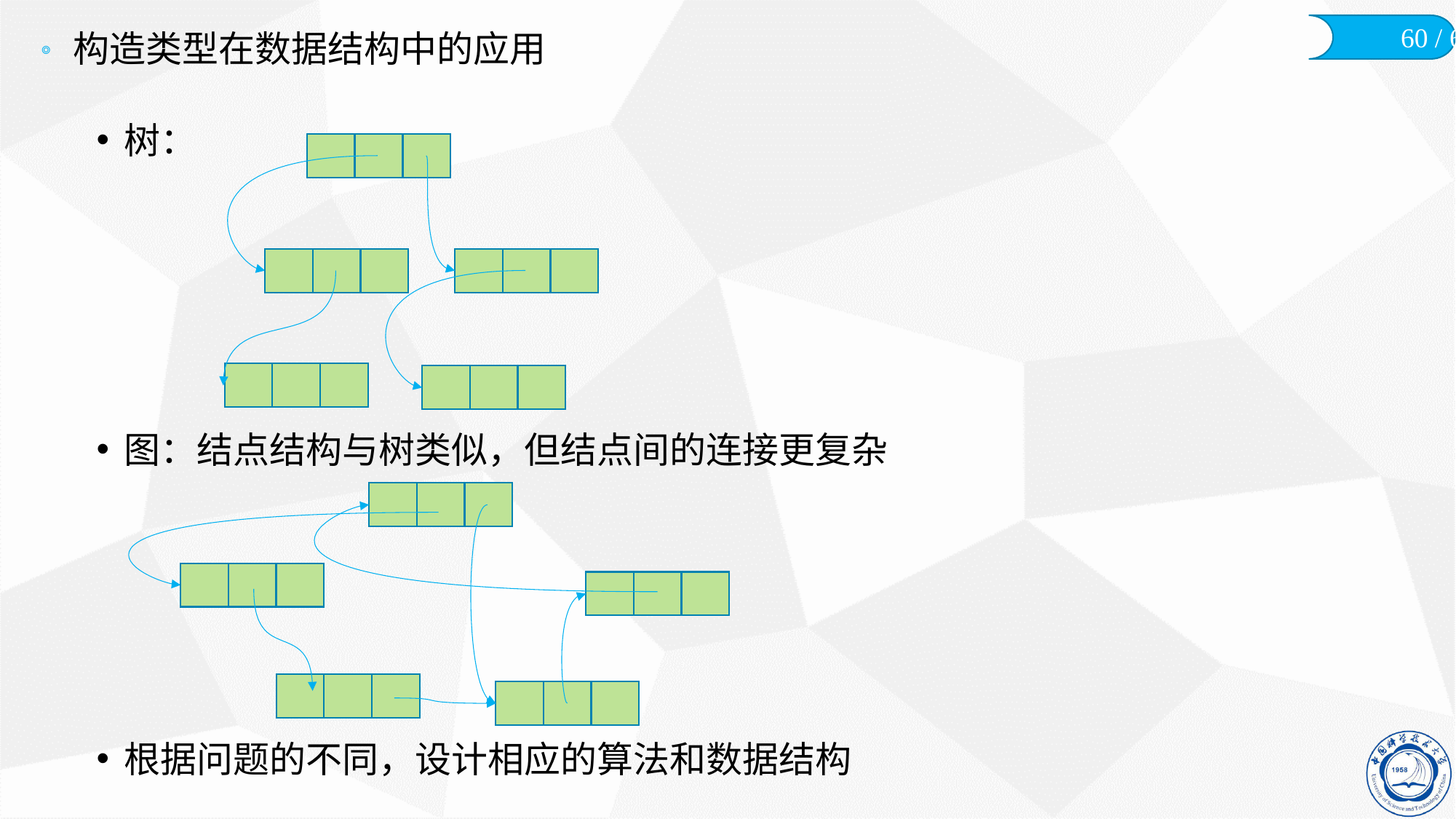

# 构造类型在数据结构中的应用
树：

图：结点结构与树类似，但结点间的连接更复杂

根据问题的不同，设计相应的算法和数据结构